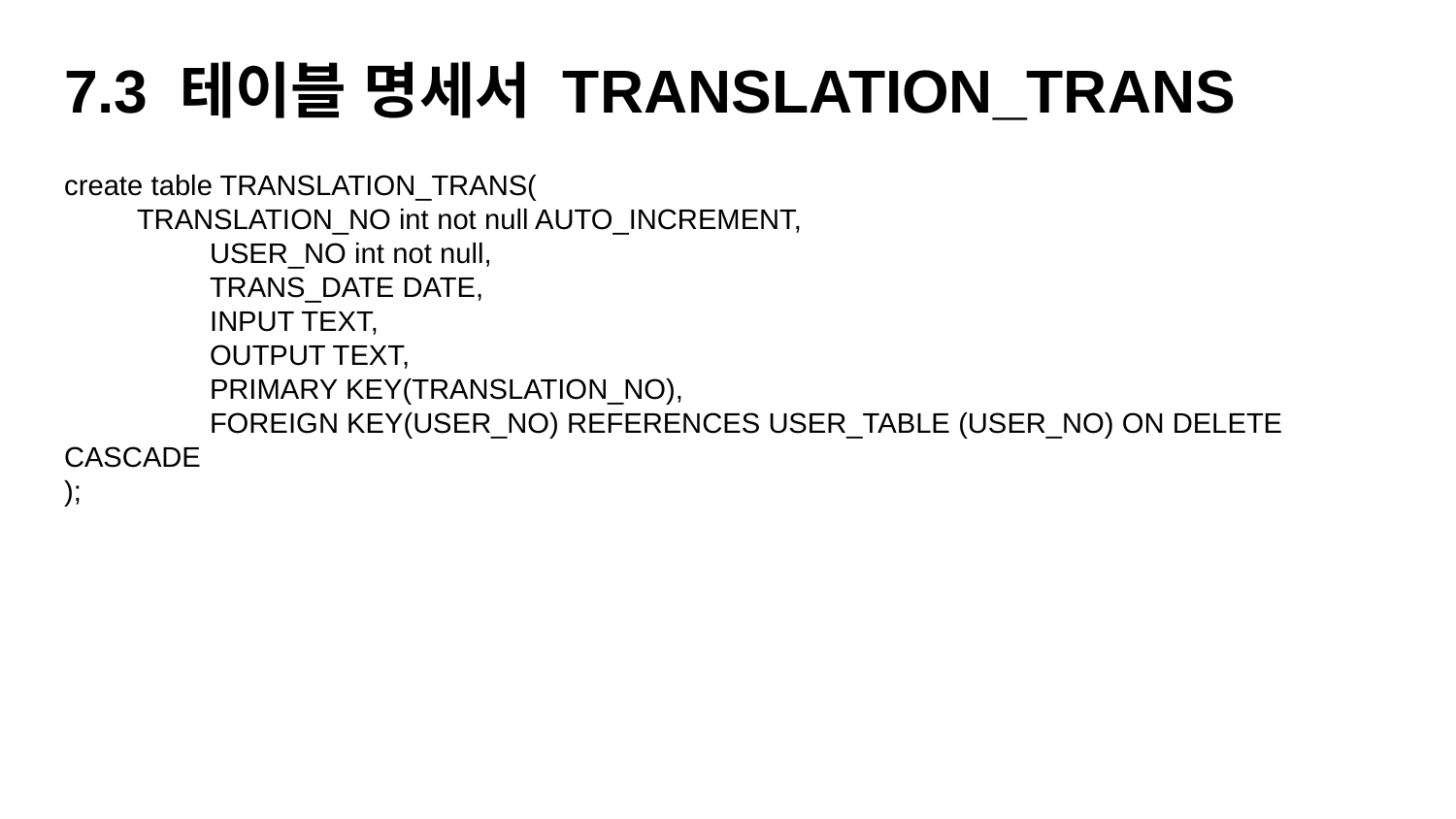

# 7.3 테이블 명세서 TRANSLATION_TRANS
create table TRANSLATION_TRANS(
TRANSLATION_NO int not null AUTO_INCREMENT,
    	USER_NO int not null,
    	TRANS_DATE DATE,
	INPUT TEXT,
	OUTPUT TEXT,
     	PRIMARY KEY(TRANSLATION_NO),
    	FOREIGN KEY(USER_NO) REFERENCES USER_TABLE (USER_NO) ON DELETE CASCADE
);